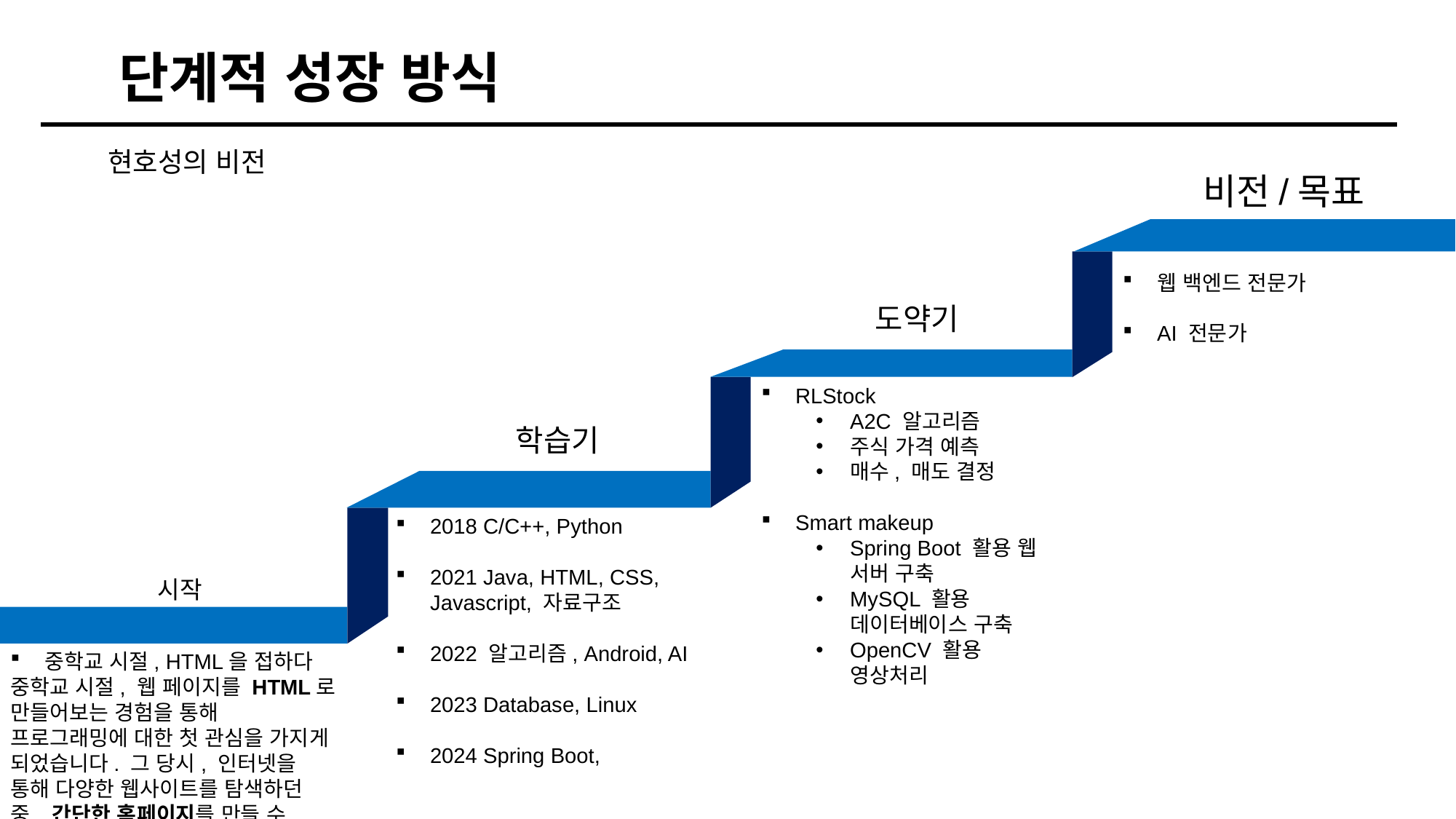

단계적 성장 방식

현호성의 비전
비전/목표

웹 백엔드 전문가

AI 전문가
도약기

RLStock
A2C 알고리즘
주식 가격 예측
매수, 매도 결정

Smart makeup
Spring Boot 활용 웹 서버 구축
MySQL 활용 데이터베이스 구축
OpenCV 활용 영상처리
학습기

2018 C/C++, Python

2021 Java, HTML, CSS, Javascript, 자료구조

2022 알고리즘, Android, AI

2023 Database, Linux

2024 Spring Boot,
시작

중학교 시절, HTML을 접하다
중학교 시절, 웹 페이지를 HTML로 만들어보는 경험을 통해 프로그래밍에 대한 첫 관심을 가지게 되었습니다. 그 당시, 인터넷을 통해 다양한 웹사이트를 탐색하던 중, 간단한 홈페이지를 만들 수 있다는 사실에 큰 매력을 느꼈습니다.